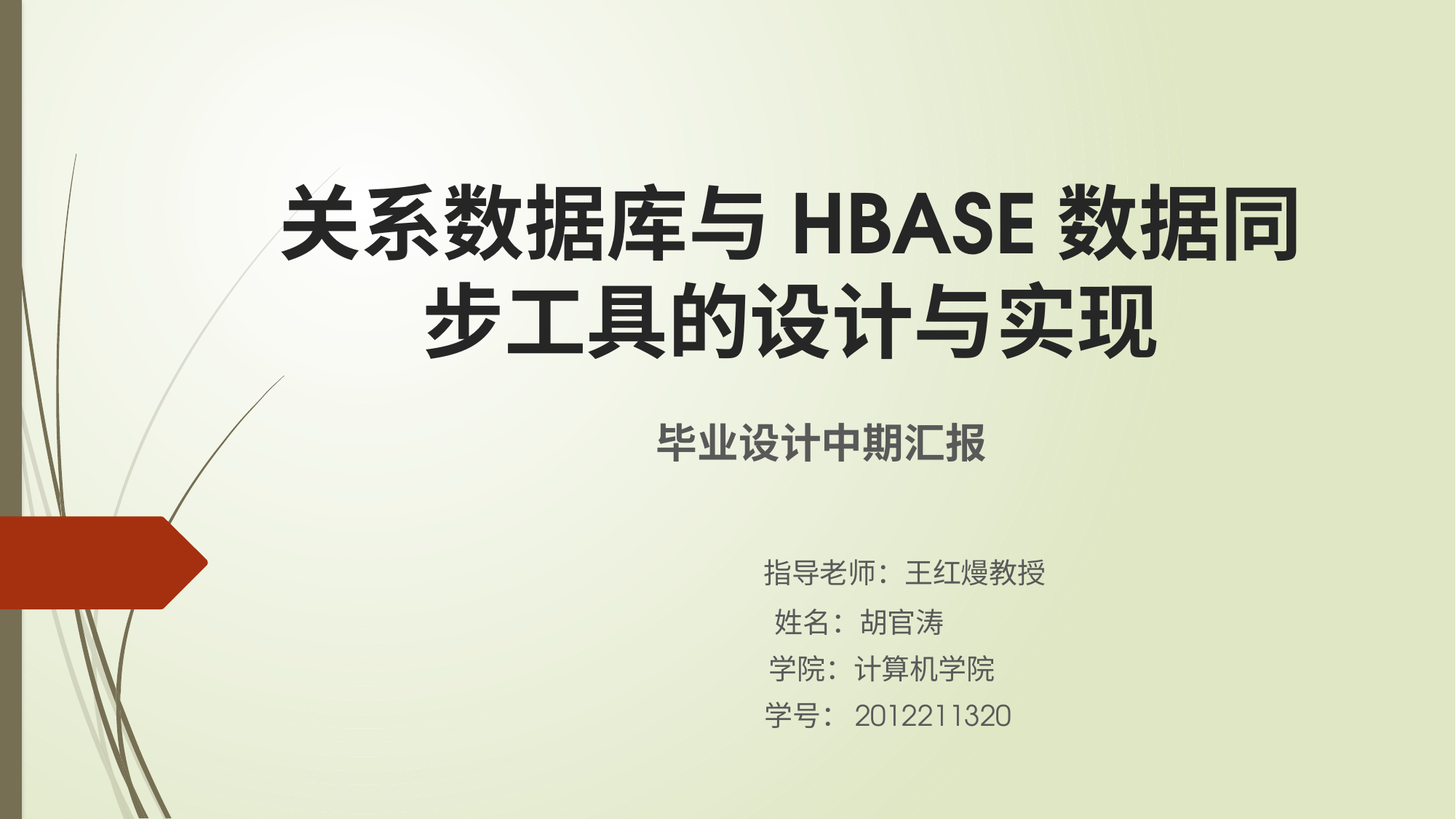

# 关系数据库与HBASE数据同步工具的设计与实现
毕业设计中期汇报

                 指导老师：王红熳教授
           姓名：胡官涛
                  学院：计算机学院
                    学号：2012211320